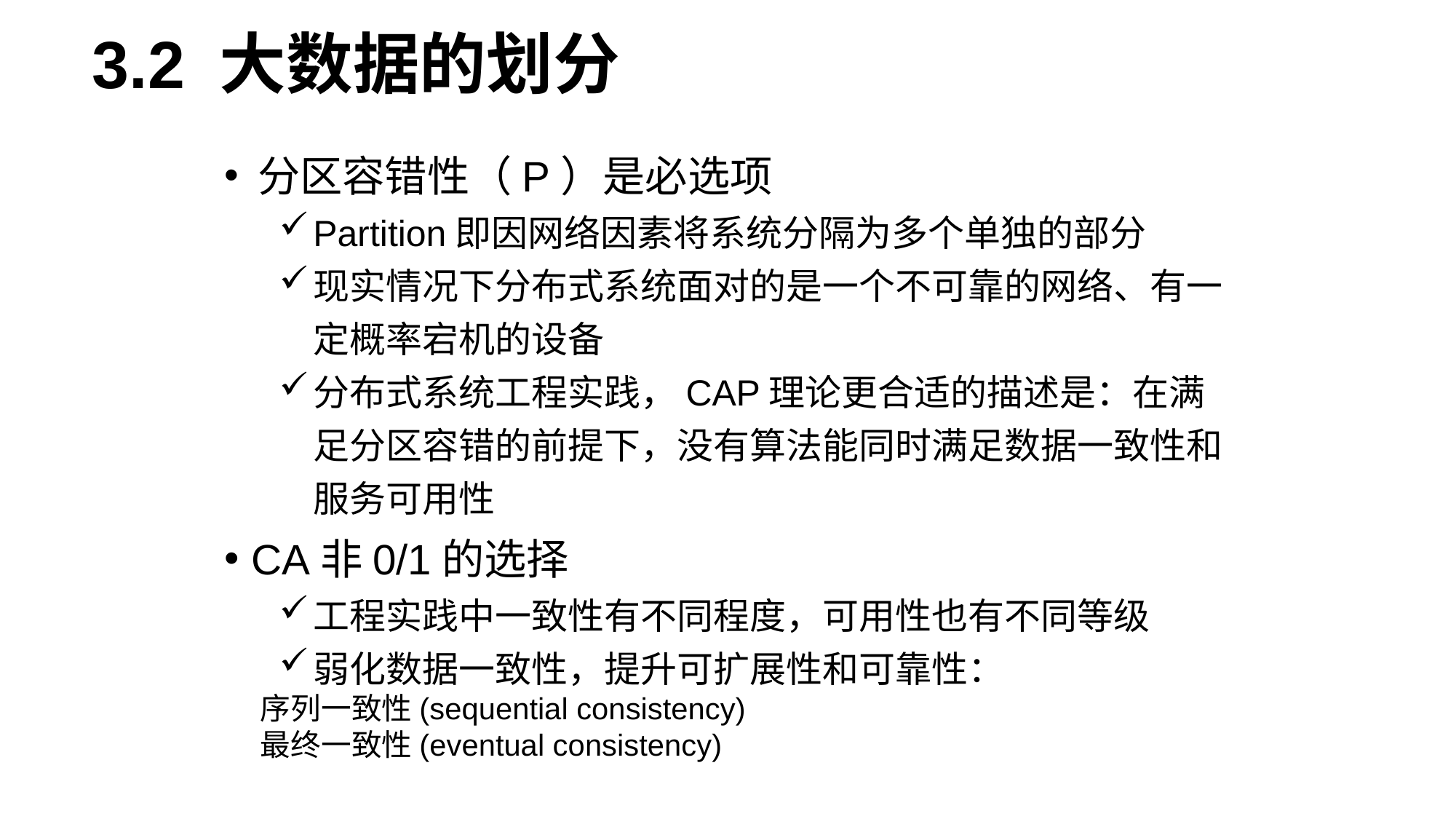

# 3.2 大数据的划分
 分区容错性（P）是必选项
Partition即因网络因素将系统分隔为多个单独的部分
现实情况下分布式系统面对的是一个不可靠的网络、有一定概率宕机的设备
分布式系统工程实践，CAP理论更合适的描述是：在满足分区容错的前提下，没有算法能同时满足数据一致性和服务可用性
 CA非0/1的选择
工程实践中一致性有不同程度，可用性也有不同等级
弱化数据一致性，提升可扩展性和可靠性：
	序列一致性(sequential consistency)
	最终一致性(eventual consistency)